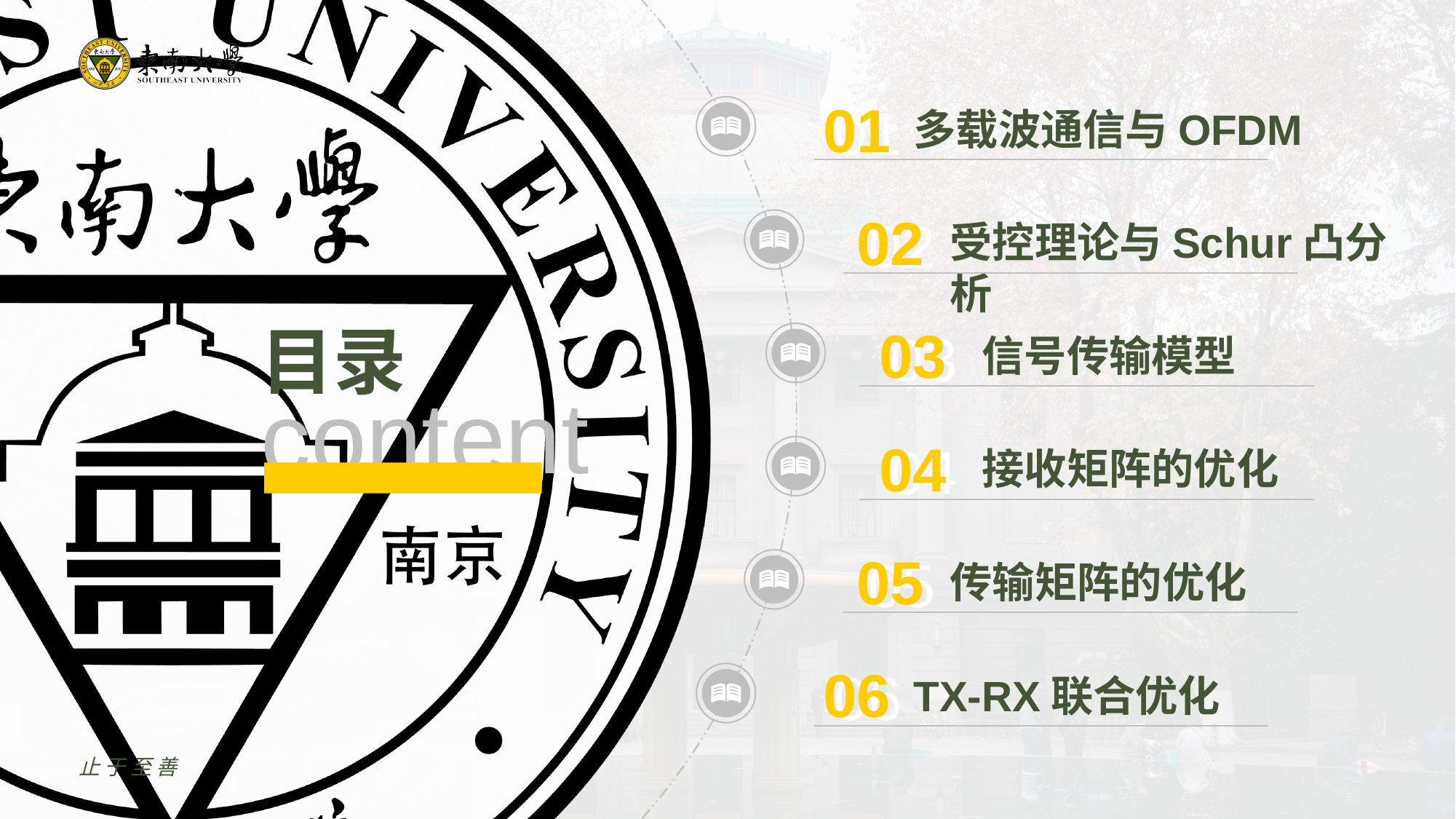

01
01

多载波通信与OFDM
02
02

受控理论与Schur凸分析
03
03

信号传输模型
04
04

接收矩阵的优化

05
05

传输矩阵的优化
06
06

TX-RX联合优化
止于至善